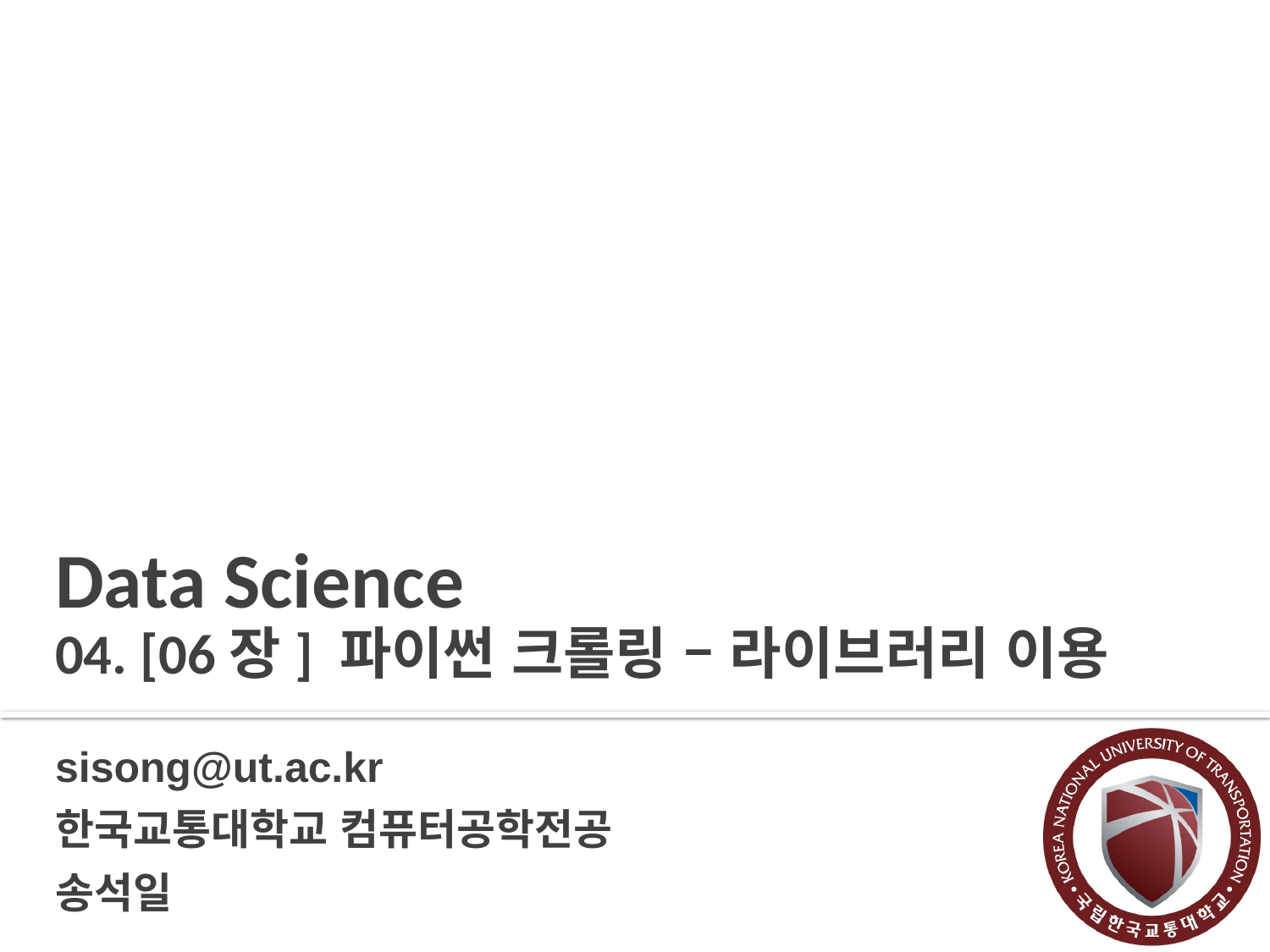

# Data Science 04. [06장] 파이썬 크롤링 – 라이브러리 이용
sisong@ut.ac.kr
한국교통대학교 컴퓨터공학전공
송석일